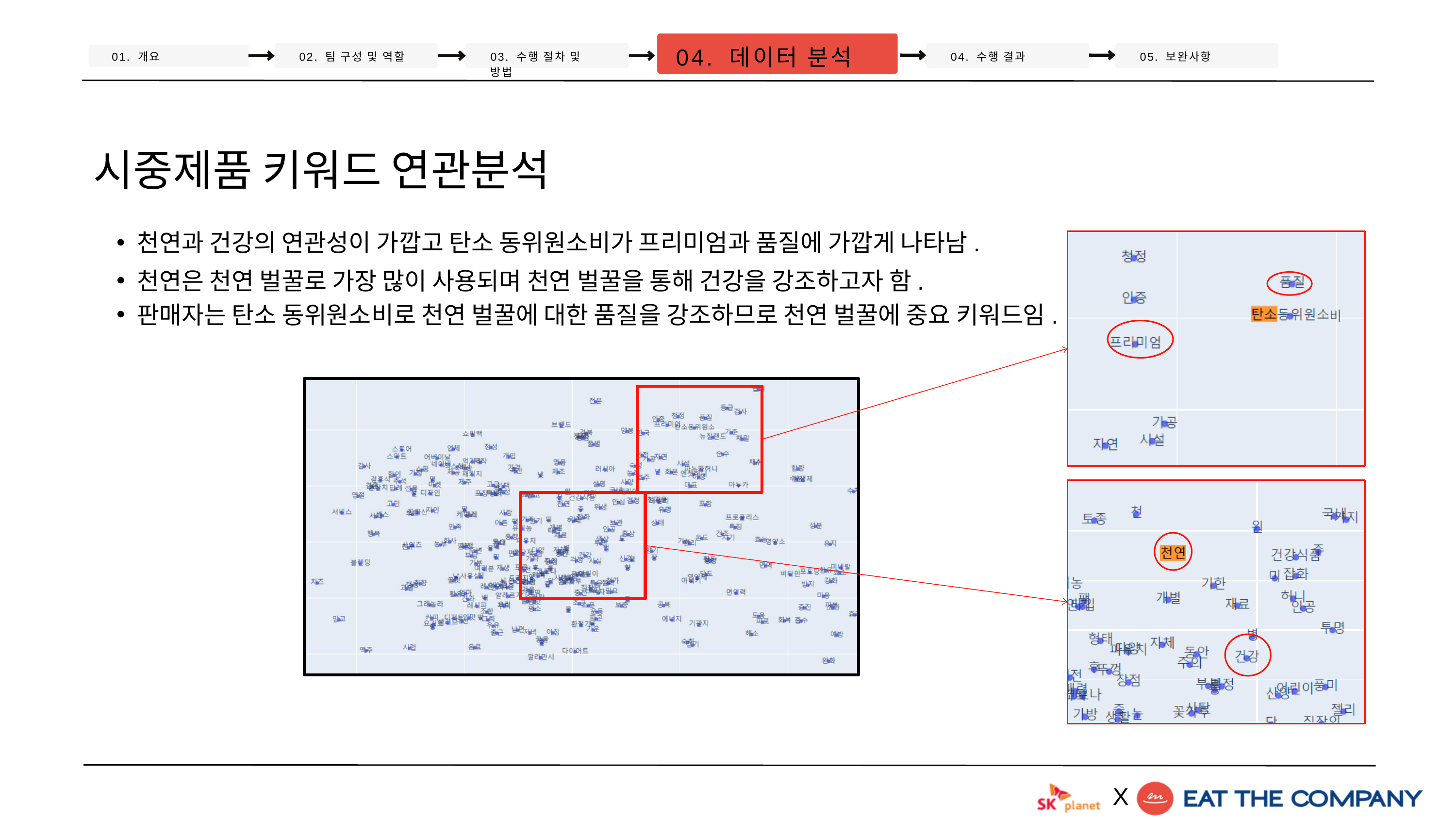

04. 데이터 분석

01. 개요

02. 팀 구성 및 역할

03. 수행 절차 및 방법

04. 수행 결과

05. 보완사항

시중제품 키워드 연관분석

천연과 건강의 연관성이 가깝고 탄소 동위원소비가 프리미엄과 품질에 가깝게 나타남.

천연은 천연 벌꿀로 가장 많이 사용되며 천연 벌꿀을 통해 건강을 강조하고자 함.
판매자는 탄소 동위원소비로 천연 벌꿀에 대한 품질을 강조하므로 천연 벌꿀에 중요 키워드임.

비

X